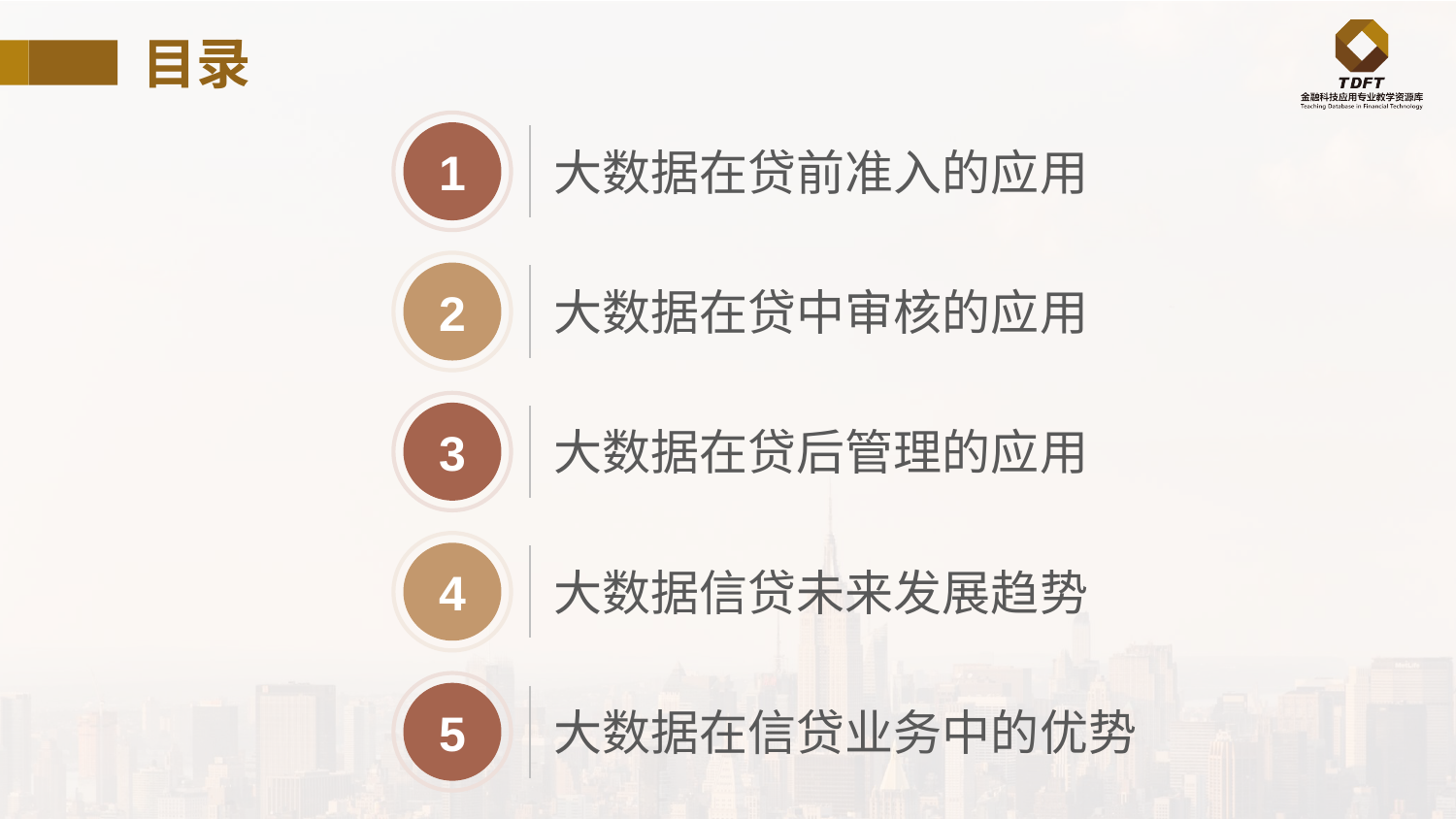

目录

1
大数据在贷前准入的应用

2
大数据在贷中审核的应用

3
大数据在贷后管理的应用

4
大数据信贷未来发展趋势

5
大数据在信贷业务中的优势